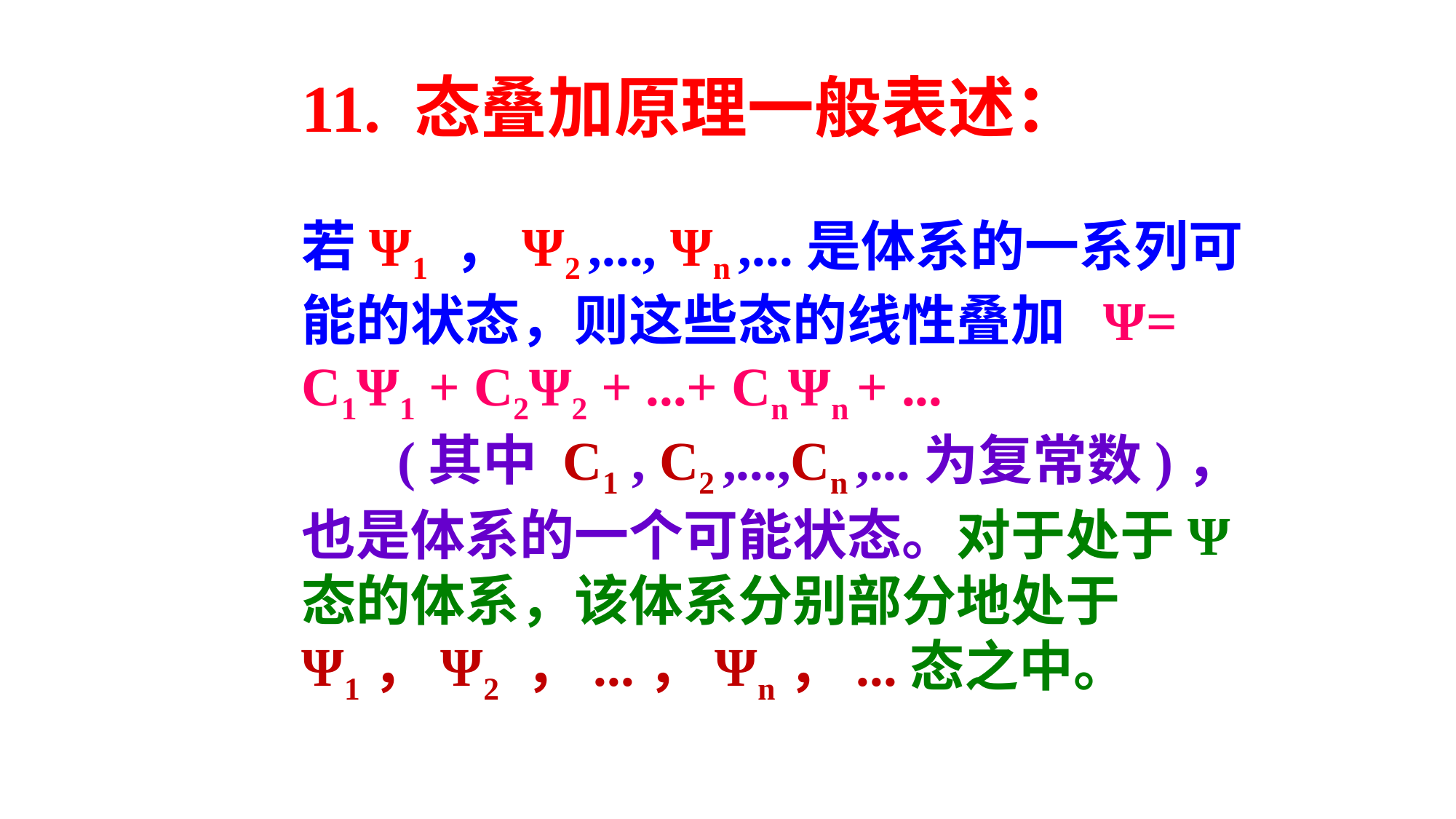

11. 态叠加原理一般表述：

若Ψ1 ，Ψ2 ,..., Ψn ,...是体系的一系列可能的状态，则这些态的线性叠加  Ψ= C1Ψ1 + C2Ψ2 + ...+ CnΨn + ...                               (其中 C1 , C2 ,...,Cn ,...为复常数)， 也是体系的一个可能状态。对于处于Ψ态的体系，该体系分别部分地处于 Ψ1，Ψ2 ，...，Ψn，...态之中。